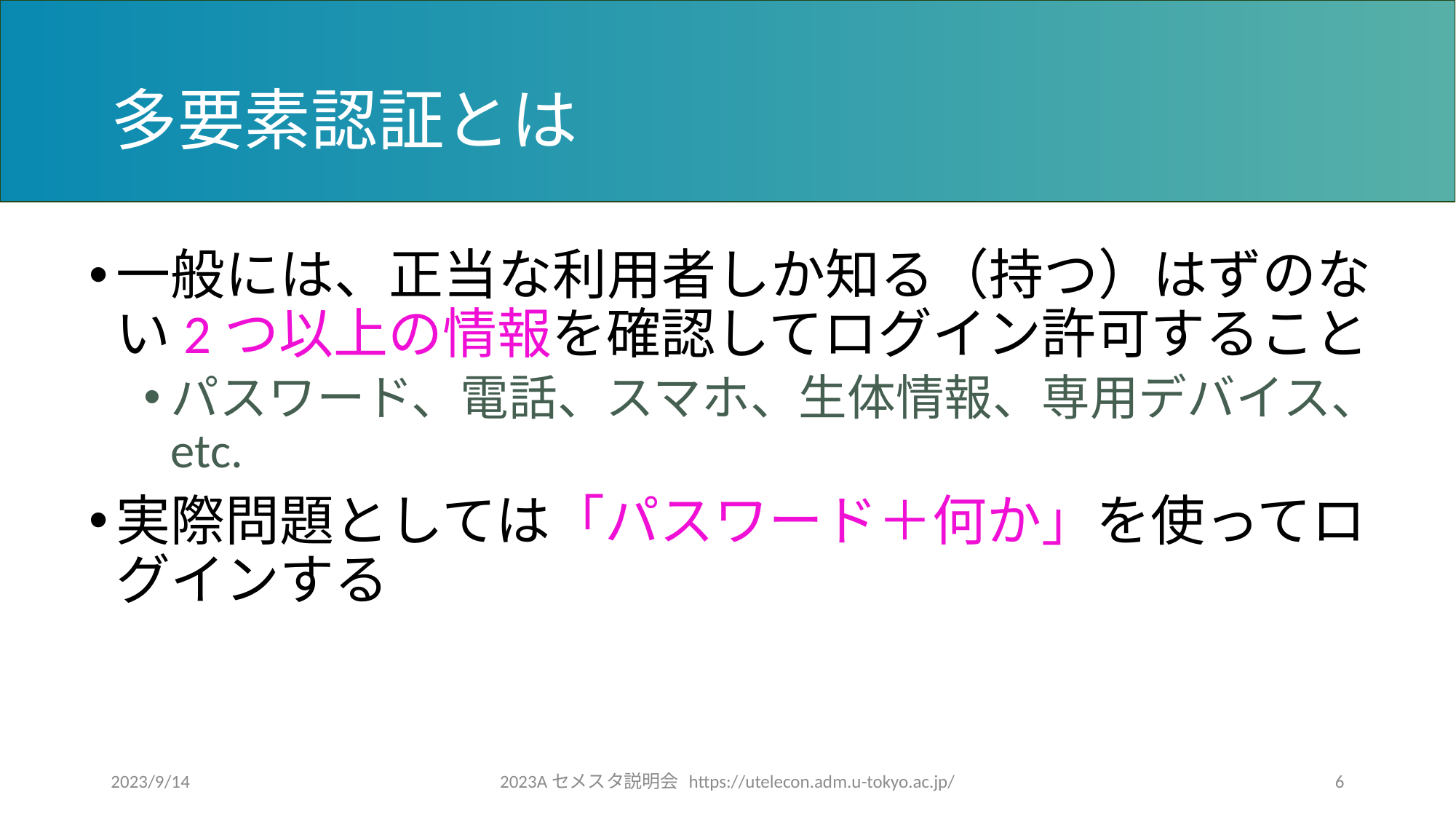

# 多要素認証とは
一般には、正当な利用者しか知る（持つ）はずのない2つ以上の情報を確認してログイン許可すること
パスワード、電話、スマホ、生体情報、専用デバイス、etc.
実際問題としては「パスワード＋何か」を使ってログインする
2023/9/14
2023Aセメスタ説明会 https://utelecon.adm.u-tokyo.ac.jp/
6